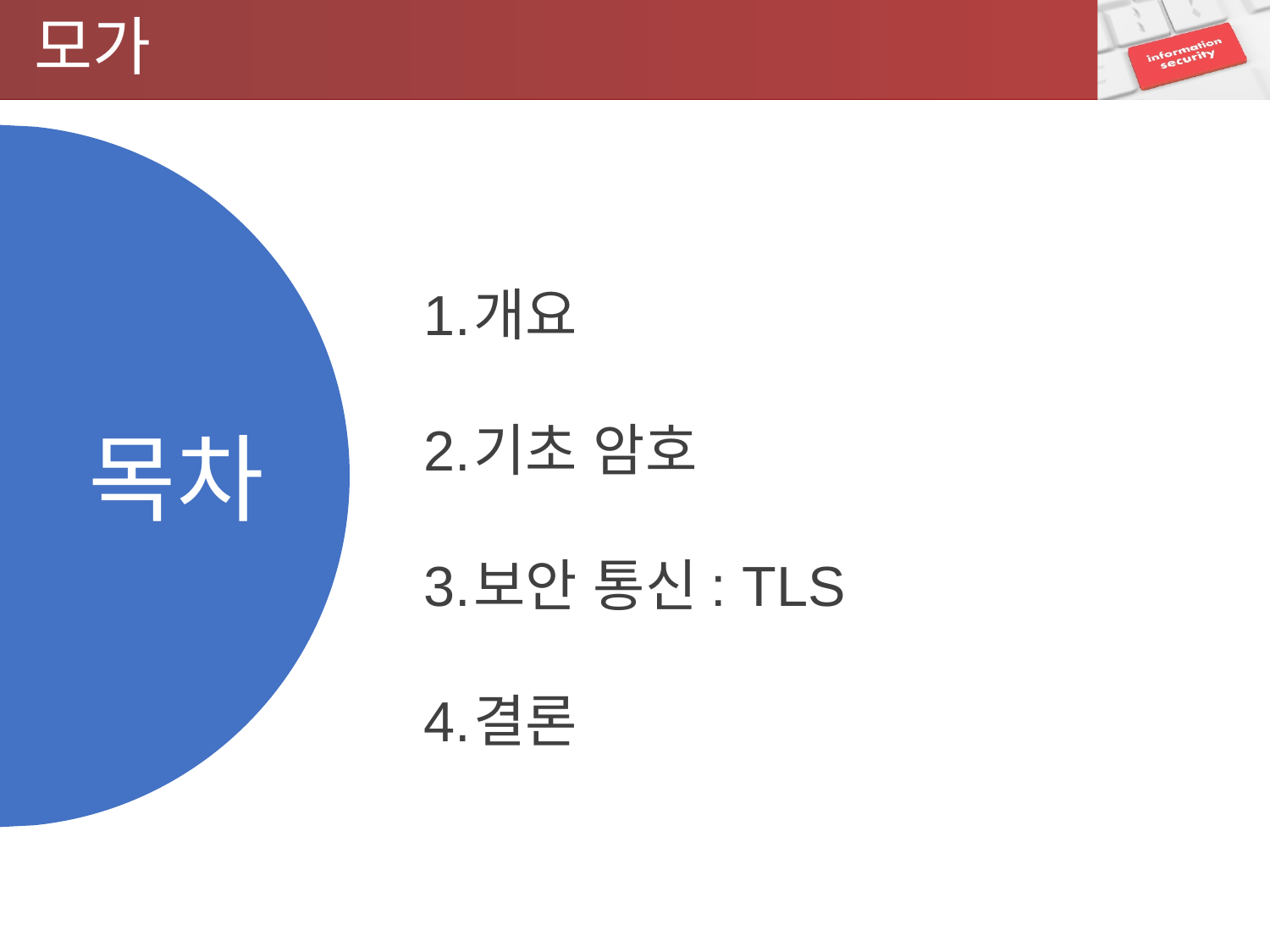

# 모가
  목차
개요
기초 암호
보안 통신: TLS
결론